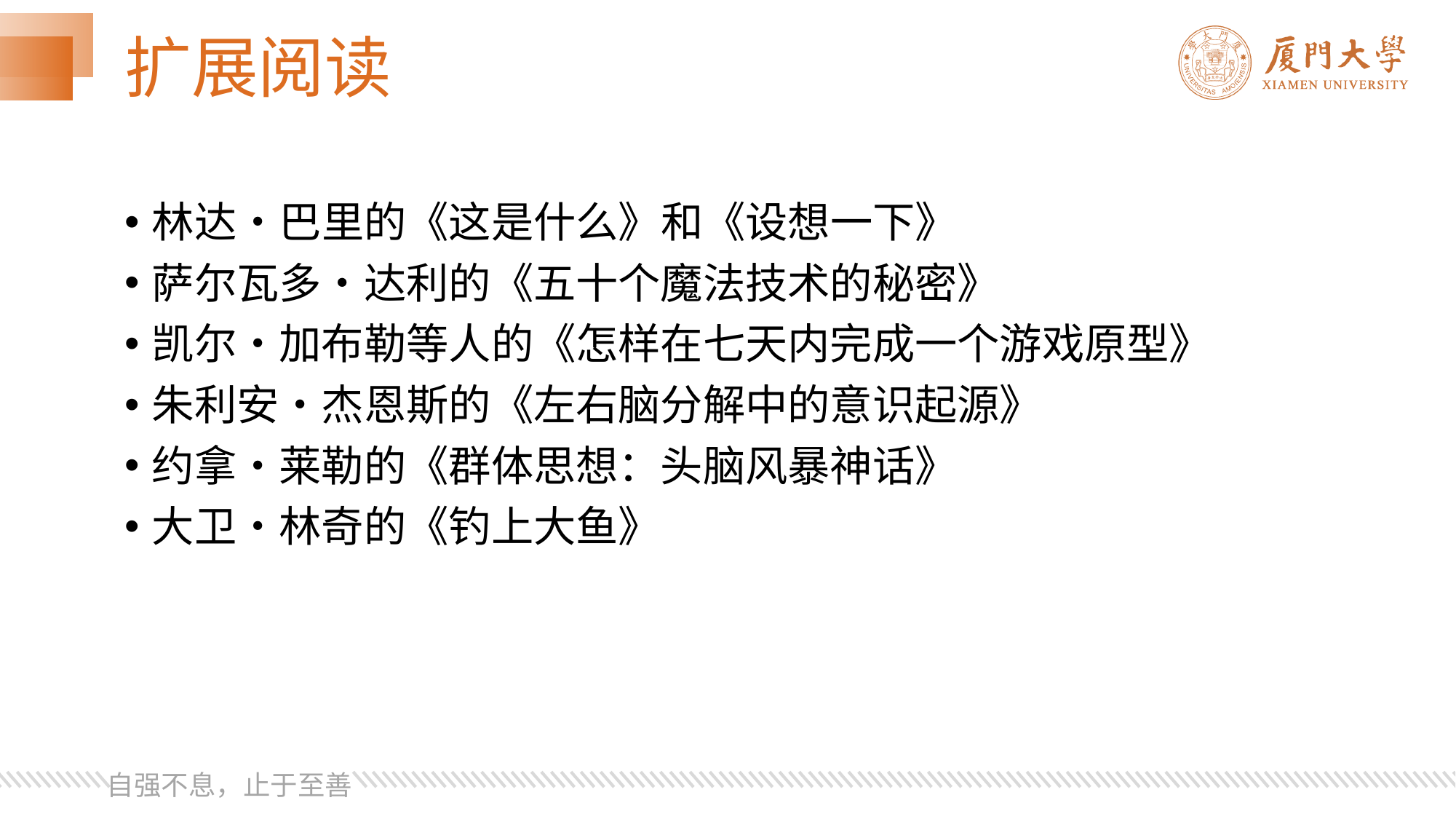

# 扩展阅读
林达•巴里的《这是什么》和《设想一下》
萨尔瓦多•达利的《五十个魔法技术的秘密》
凯尔•加布勒等人的《怎样在七天内完成一个游戏原型》
朱利安•杰恩斯的《左右脑分解中的意识起源》
约拿•莱勒的《群体思想：头脑风暴神话》
大卫•林奇的《钓上大鱼》